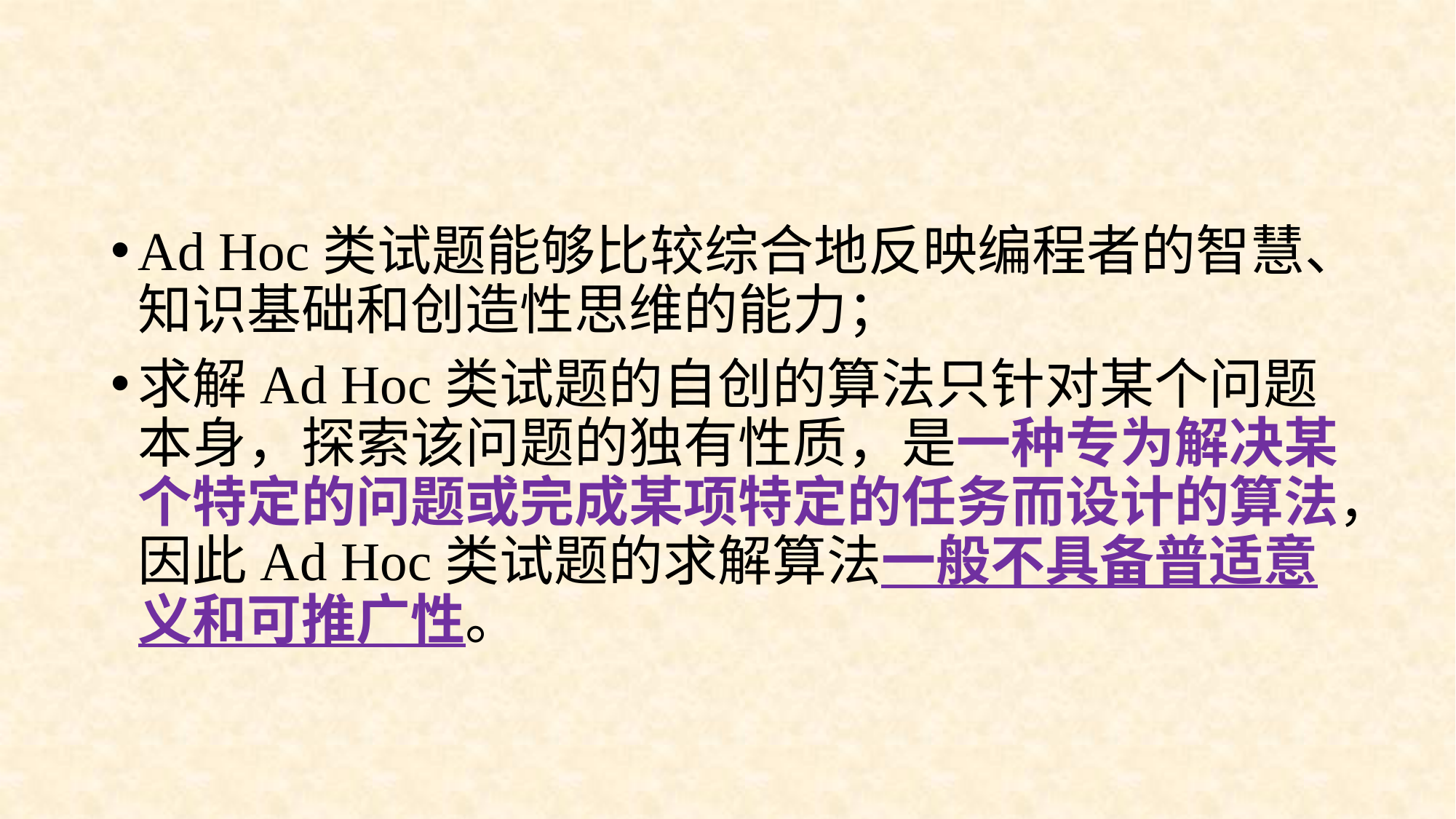

#
Ad Hoc类试题能够比较综合地反映编程者的智慧、知识基础和创造性思维的能力；
求解Ad Hoc类试题的自创的算法只针对某个问题本身，探索该问题的独有性质，是一种专为解决某个特定的问题或完成某项特定的任务而设计的算法，因此Ad Hoc类试题的求解算法一般不具备普适意义和可推广性。